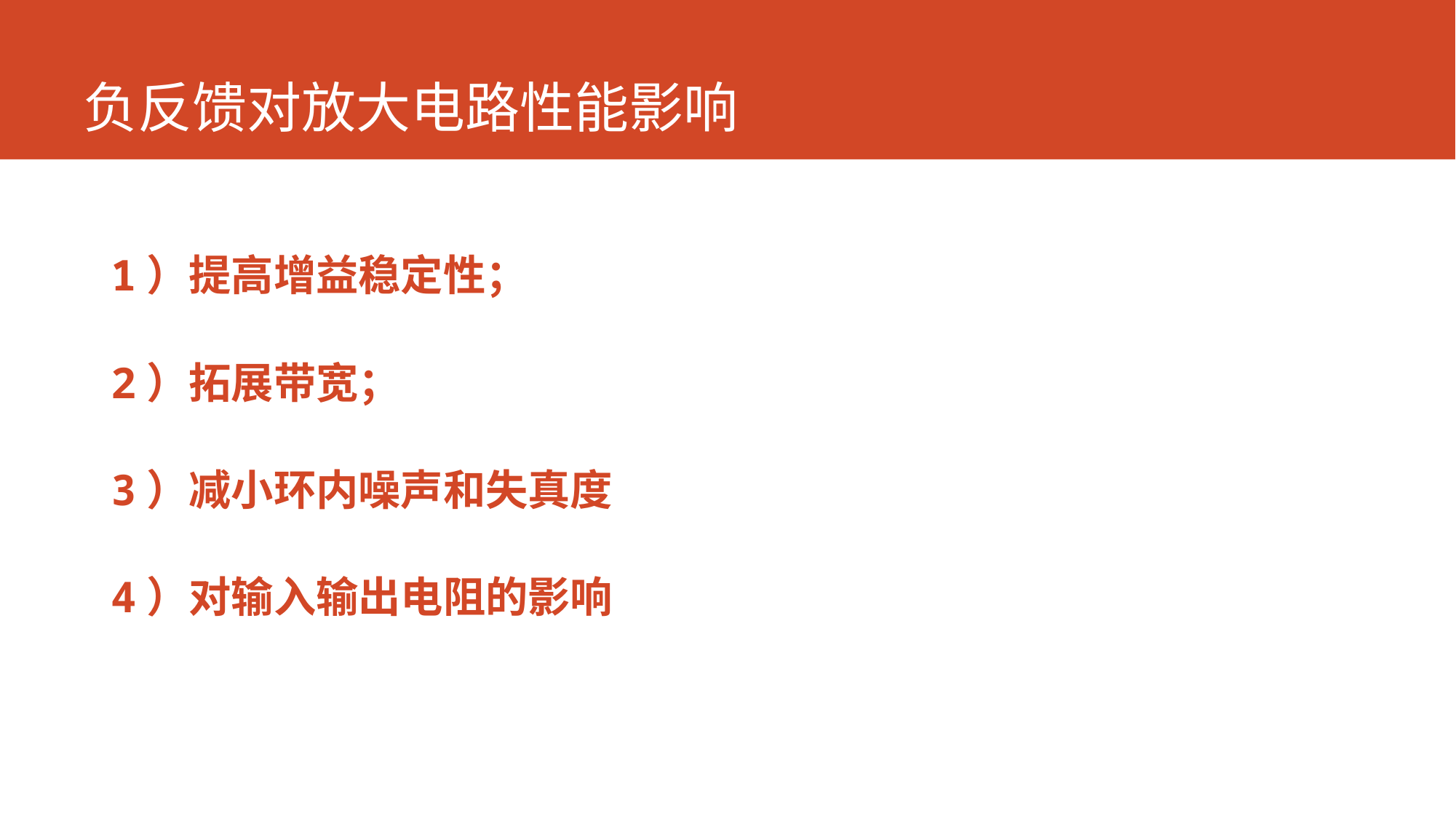

# 负反馈对放大电路性能影响
1）提高增益稳定性；
2）拓展带宽；
3）减小环内噪声和失真度
4）对输入输出电阻的影响